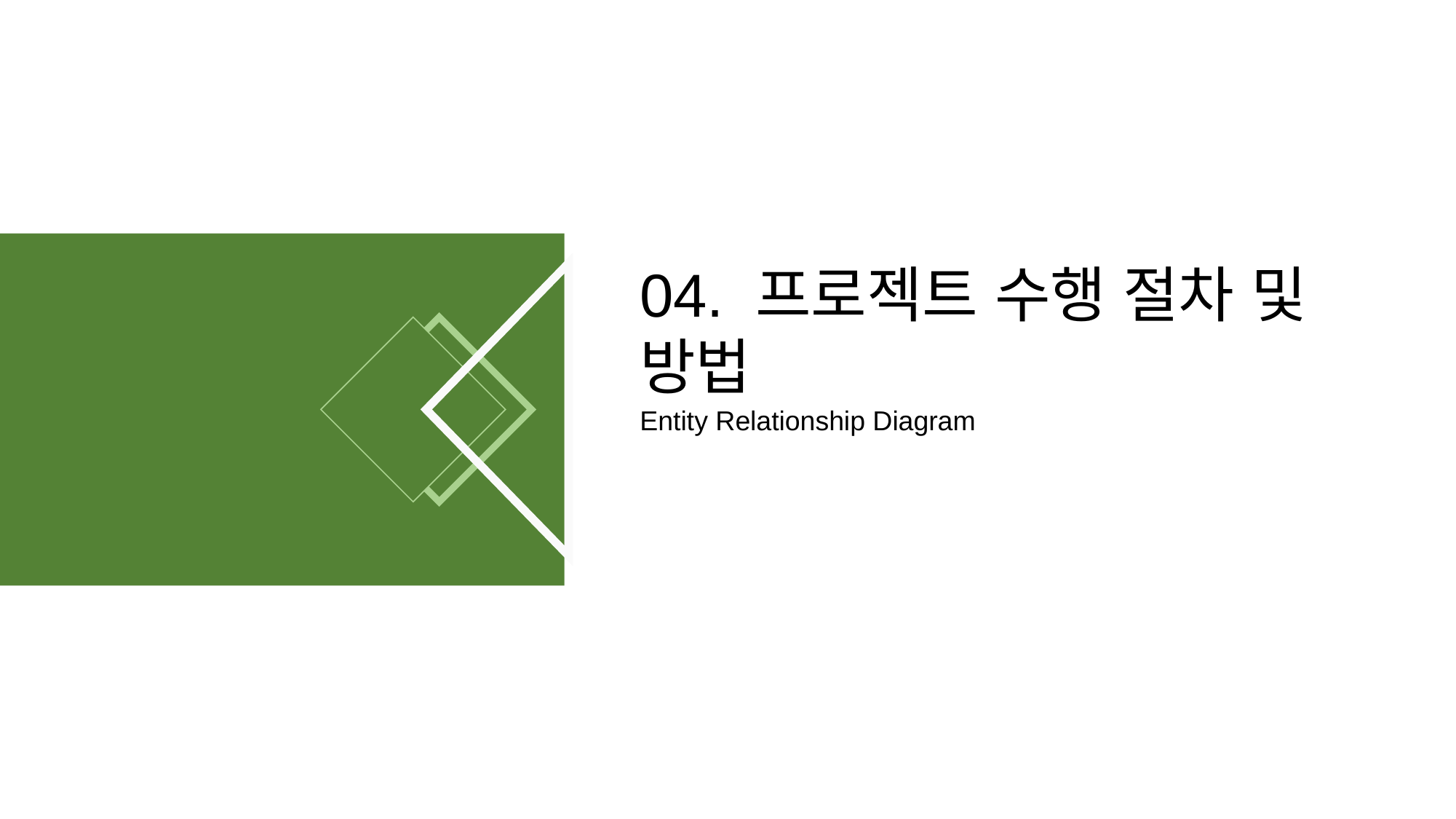

04. 프로젝트 수행 절차 및 방법

Entity Relationship Diagram